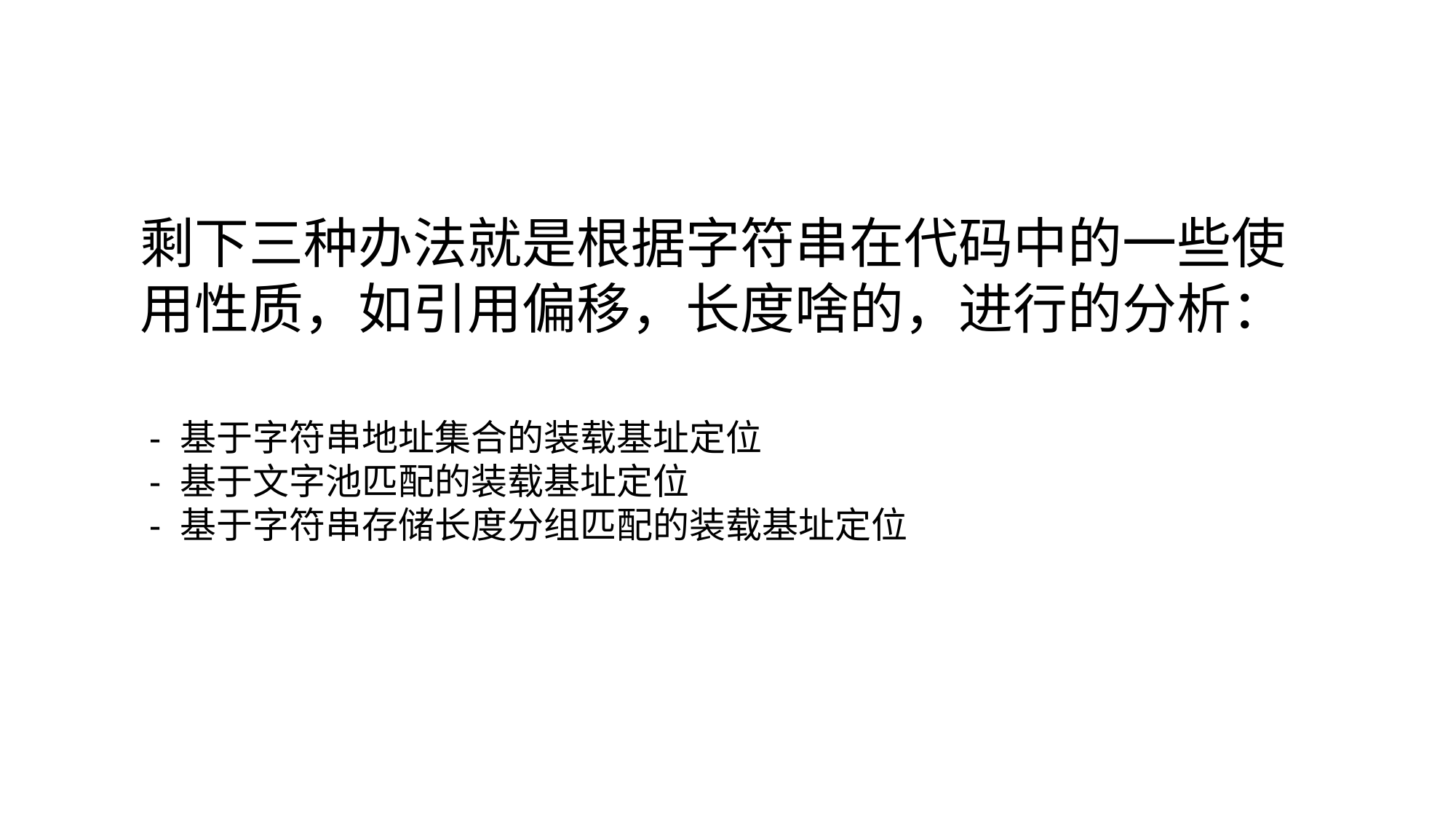

剩下三种办法就是根据字符串在代码中的一些使用性质，如引用偏移，长度啥的，进行的分析：
- 基于字符串地址集合的装载基址定位
- 基于文字池匹配的装载基址定位
- 基于字符串存储长度分组匹配的装载基址定位